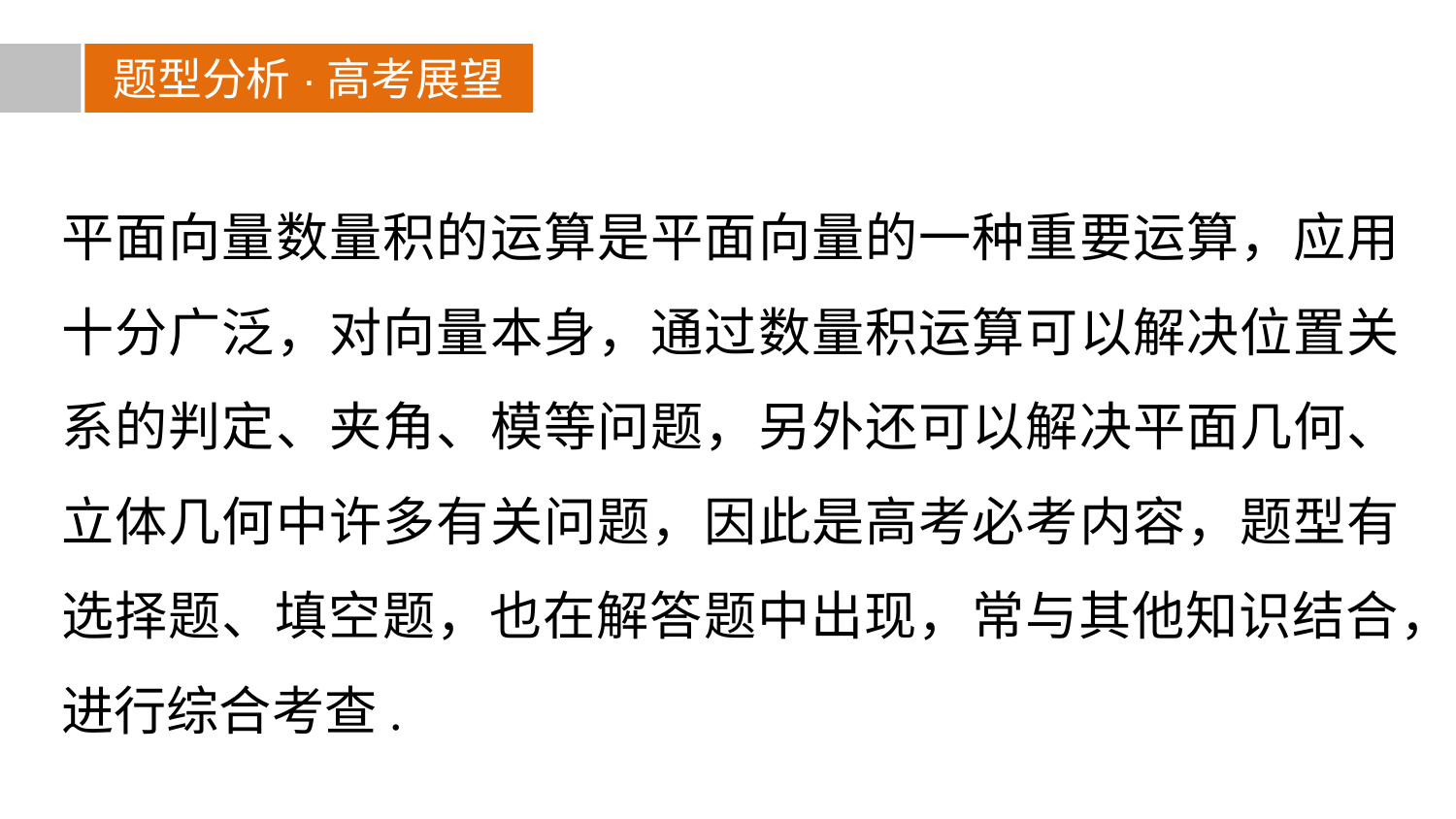

题型分析·高考展望
平面向量数量积的运算是平面向量的一种重要运算，应用十分广泛，对向量本身，通过数量积运算可以解决位置关系的判定、夹角、模等问题，另外还可以解决平面几何、立体几何中许多有关问题，因此是高考必考内容，题型有选择题、填空题，也在解答题中出现，常与其他知识结合，进行综合考查.